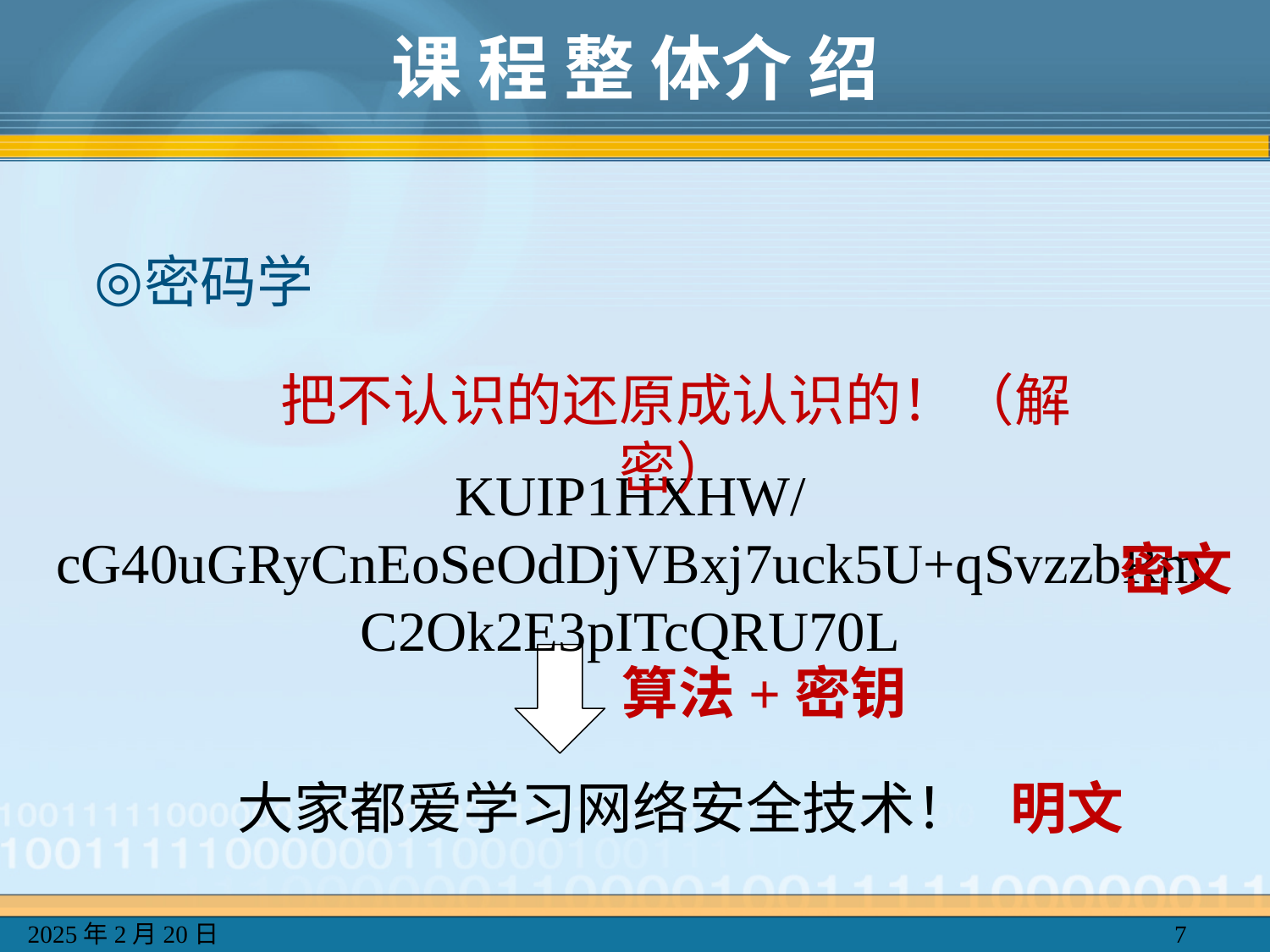

# 课 程 整 体介 绍
密码学

把不认识的还原成认识的！（解密）
KUIP1HXHW/cG40uGRyCnEoSeOdDjVBxj7uck5U+qSvzzbRmC2Ok2E3pITcQRU70L
密文

算法+密钥
大家都爱学习网络安全技术！
明文
2025年2月20日
7